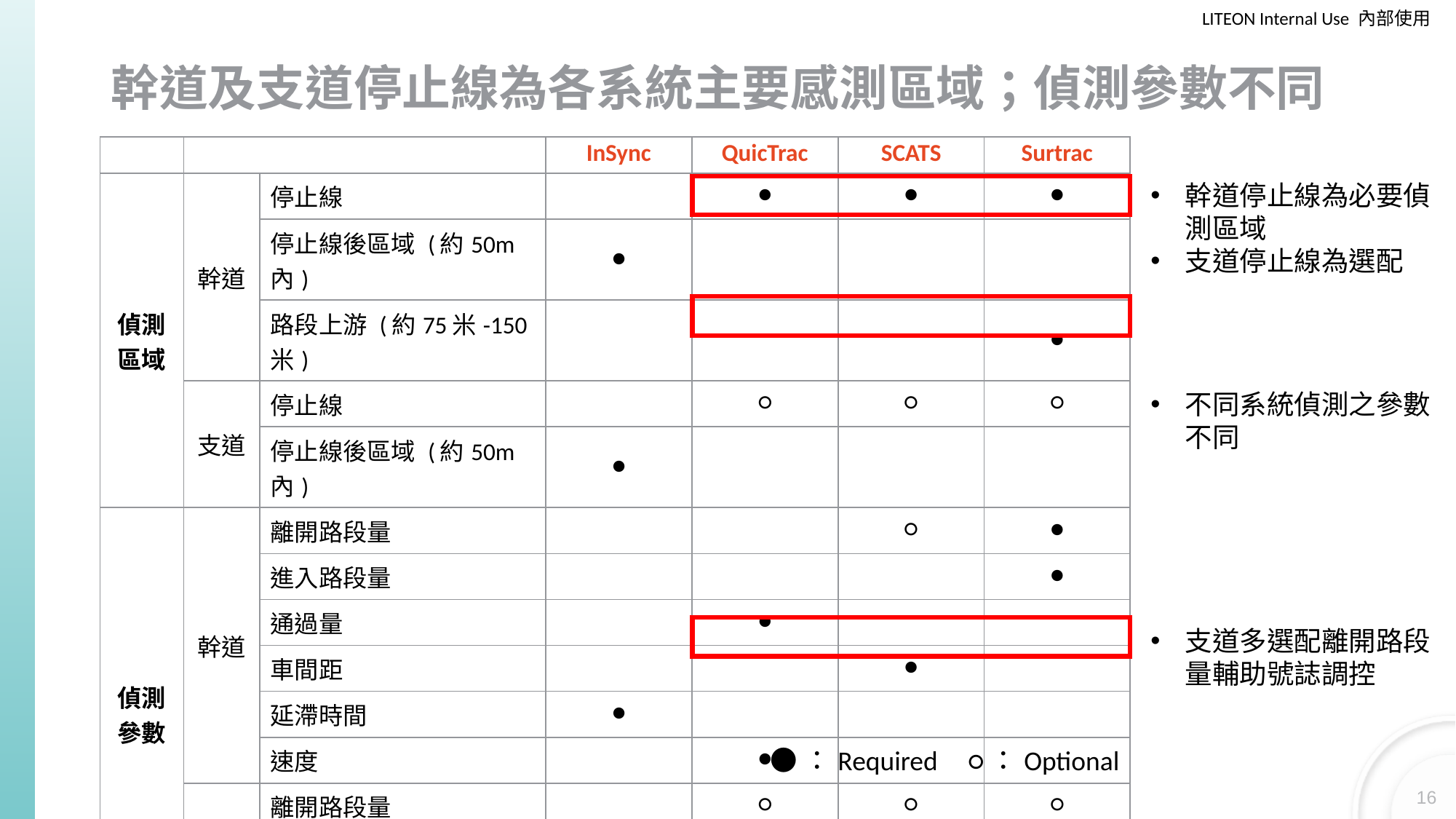

| SCOOT | Centracs |
| --- | --- |
| ● | ● |
|  |  |
|  |  |
| ● | ● |
|  |  |
|  |  |
| ● | ● |
| ● | ● |
|  |  |
|  |  |
|  |  |
|  | ● |
| ○ |  |
| ○ | ○ |
|  |  |
|  |  |
|  |  |
|  |  |
# 幹道及支道停止線為各系統主要感測區域；偵測參數不同
|  |  |  | InSync | QuicTrac | SCATS | Surtrac |
| --- | --- | --- | --- | --- | --- | --- |
| 偵測區域 | 幹道 | 停止線 |  | ● | ● | ● |
|  |  | 停止線後區域 (約50m內) | ● |  |  |  |
|  |  | 路段上游 (約75米-150米) |  |  |  | ● |
|  | 支道 | 停止線 |  | ○ | ○ | ○ |
|  |  | 停止線後區域 (約50m內) | ● |  |  |  |
| 偵測參數 | 幹道 | 離開路段量 |  |  | ○ | ● |
|  |  | 進入路段量 |  |  |  | ● |
|  |  | 通過量 |  | ● |  |  |
|  |  | 車間距 |  |  | ● |  |
|  |  | 延滯時間 | ● |  |  |  |
|  |  | 速度 |  | ● |  |  |
|  | 支道 | 離開路段量 |  | ○ | ○ | ○ |
|  |  | 停等時間 | ● |  |  |  |
|  |  | 停等數量 | ● |  |  |  |
幹道停止線為必要偵測區域
支道停止線為選配

不同系統偵測之參數不同

支道多選配離開路段量輔助號誌調控
●：Required     ○：Optional
16